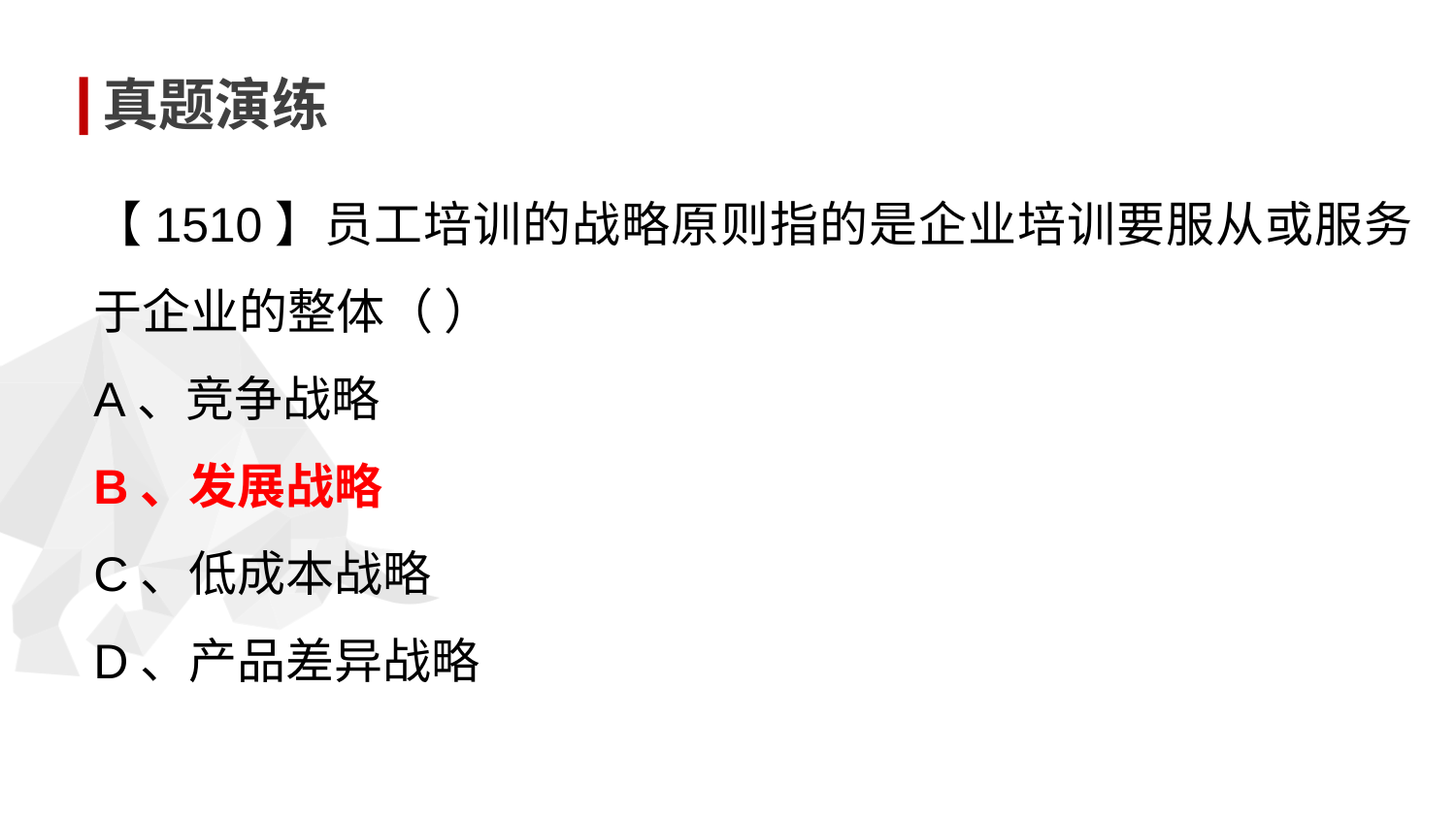

真题演练
【1510】员工培训的战略原则指的是企业培训要服从或服务于企业的整体（ ）
A、竞争战略
B、发展战略
C、低成本战略
D、产品差异战略